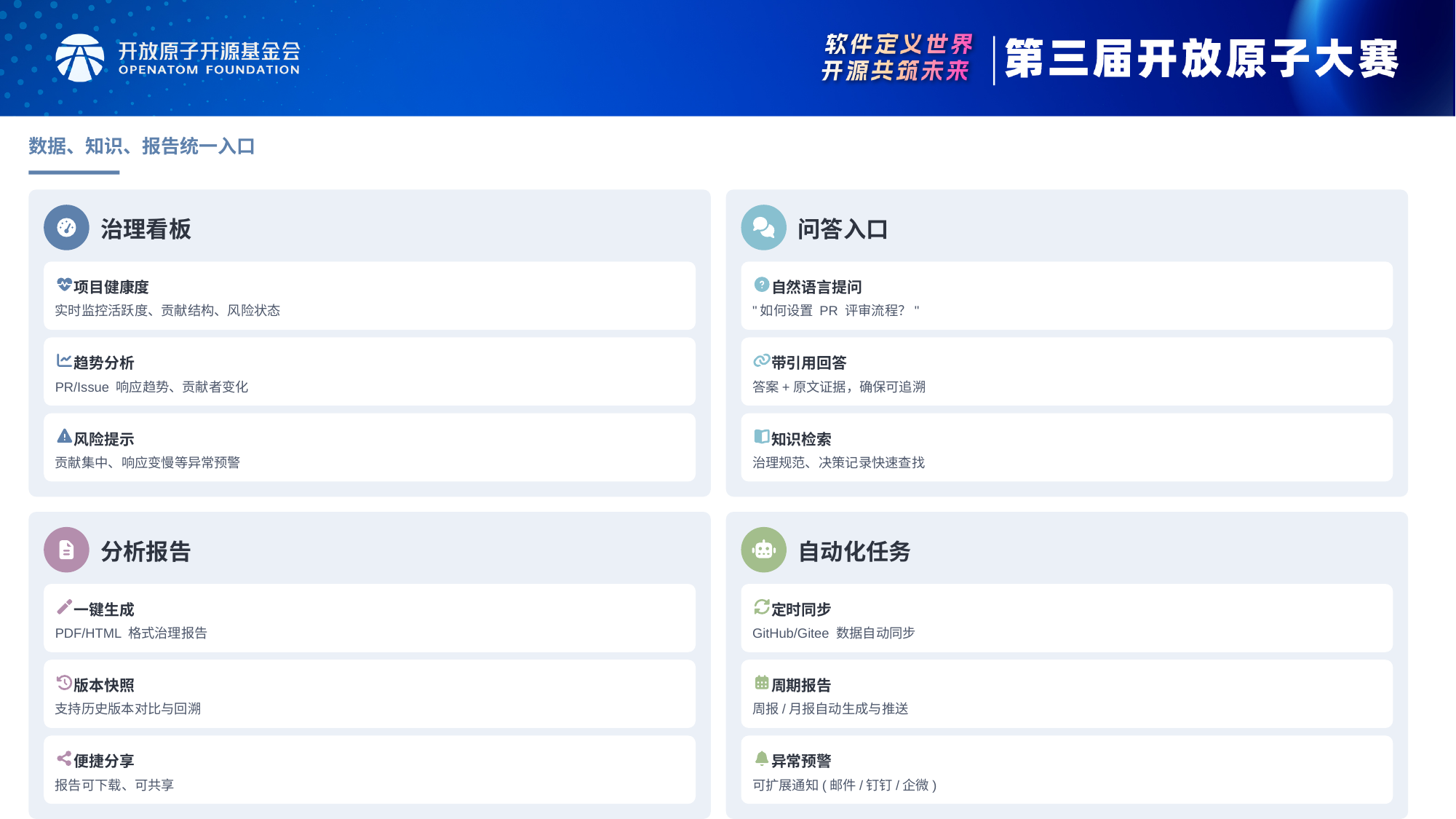

数据、知识、报告统一入口

治理看板
问答入口

项目健康度
自然语言提问

实时监控活跃度、贡献结构、风险状态
"如何设置 PR 评审流程？"

趋势分析
带引用回答

PR/Issue 响应趋势、贡献者变化
答案+原文证据，确保可追溯

风险提示
知识检索

贡献集中、响应变慢等异常预警
治理规范、决策记录快速查找

分析报告
自动化任务

一键生成
定时同步

PDF/HTML 格式治理报告
GitHub/Gitee 数据自动同步

版本快照
周期报告

支持历史版本对比与回溯
周报/月报自动生成与推送

便捷分享
异常预警

报告可下载、可共享
可扩展通知(邮件/钉钉/企微)